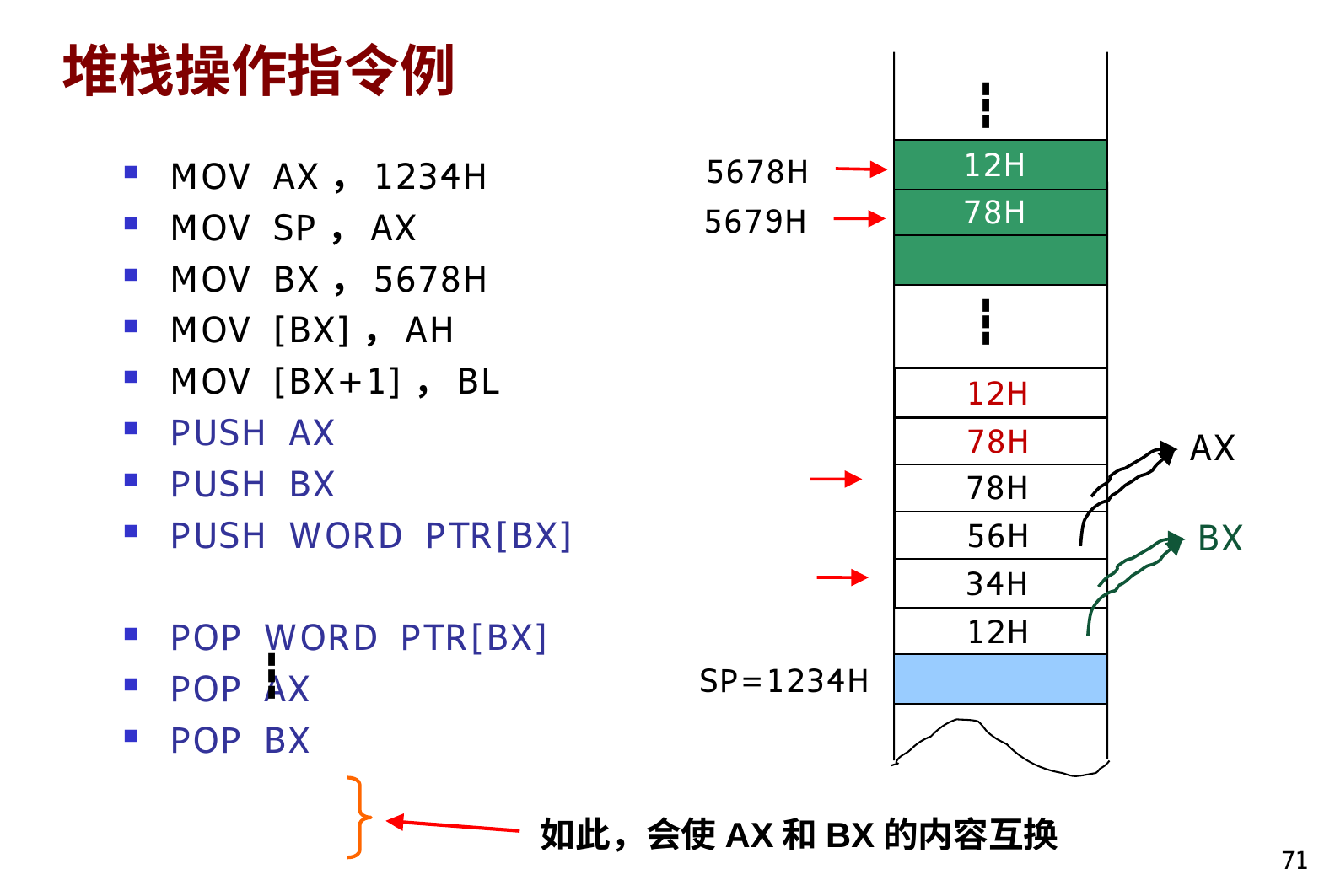

# 堆栈操作指令例

┇
12H

MOV  AX，1234H
MOV  SP，AX
MOV  BX，5678H
MOV  [BX]，AH
MOV  [BX+1]，BL
PUSH  AX
PUSH  BX
PUSH  WORD  PTR[BX]

POP  WORD  PTR[BX]
POP  AX
POP  BX
5678H

78H

5679H

┇
12H

78H
AX

78H

56H
BX

34H

12H
┇

SP=1234H

如此，会使AX和BX的内容互换
71